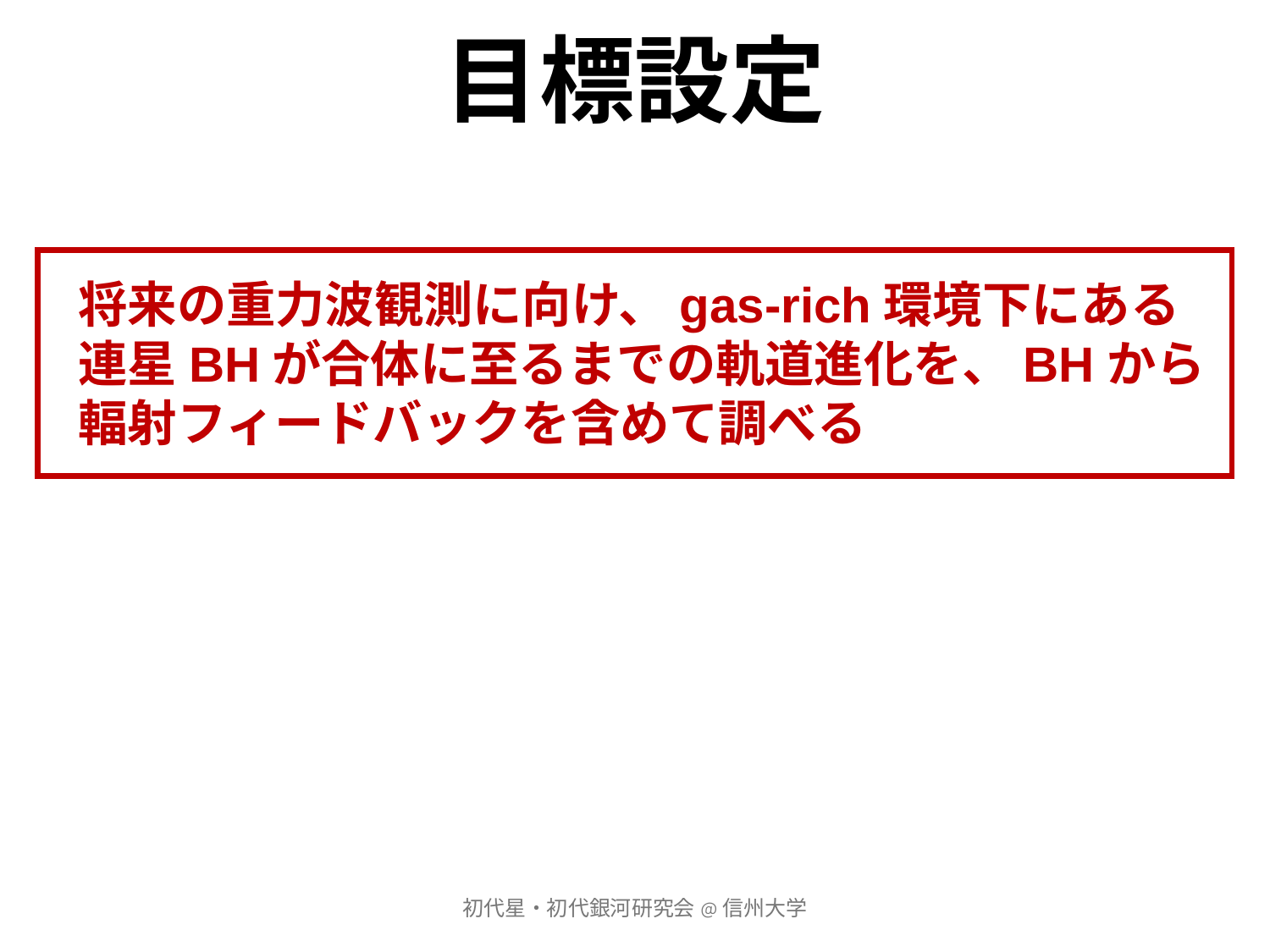

目標設定

将来の重力波観測に向け、gas-rich環境下にある
連星BHが合体に至るまでの軌道進化を、BHから
輻射フィードバックを含めて調べる
初代星・初代銀河研究会@信州大学